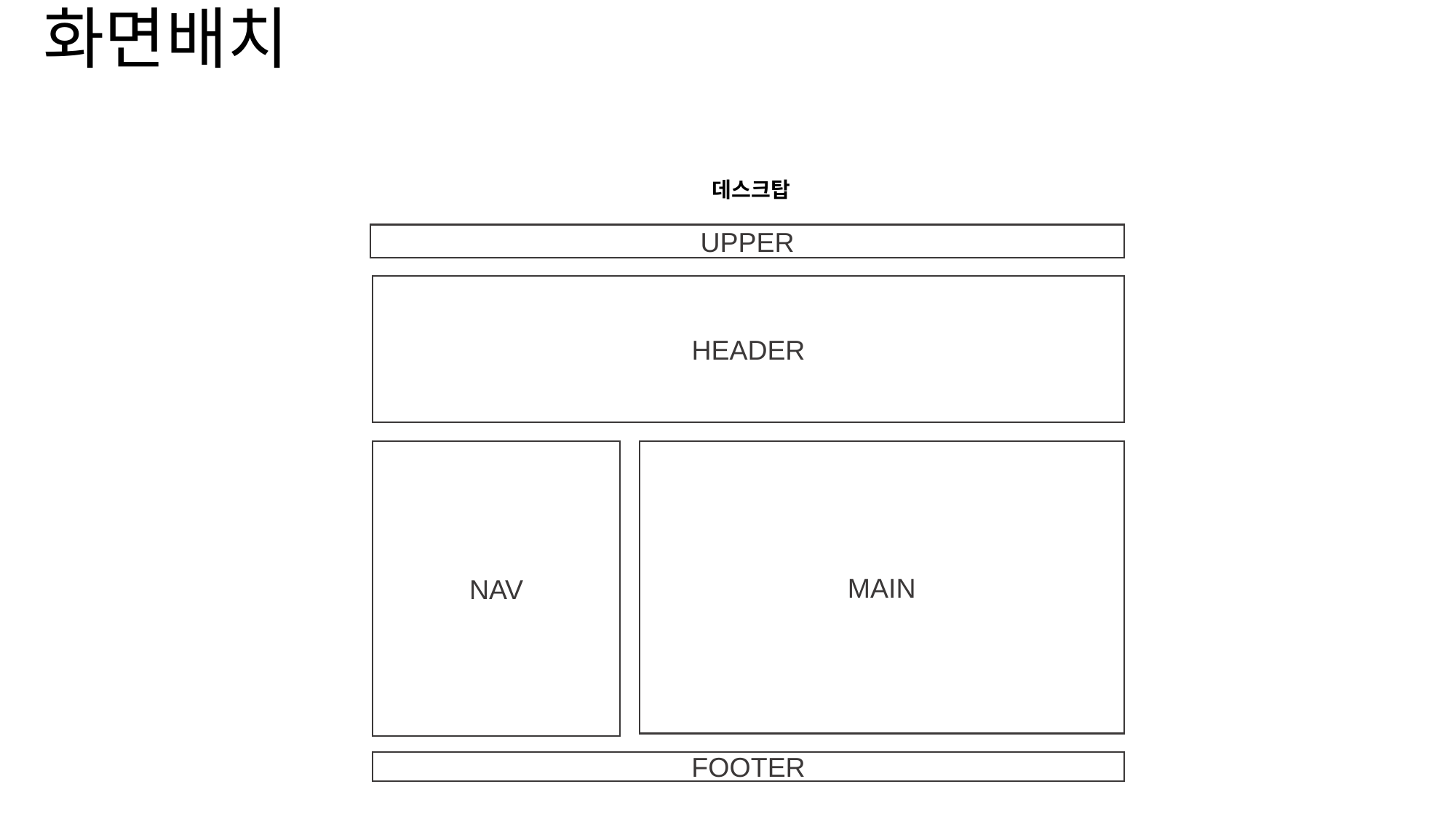

화면배치
데스크탑
UPPER
HEADER
NAV
MAIN
FOOTER